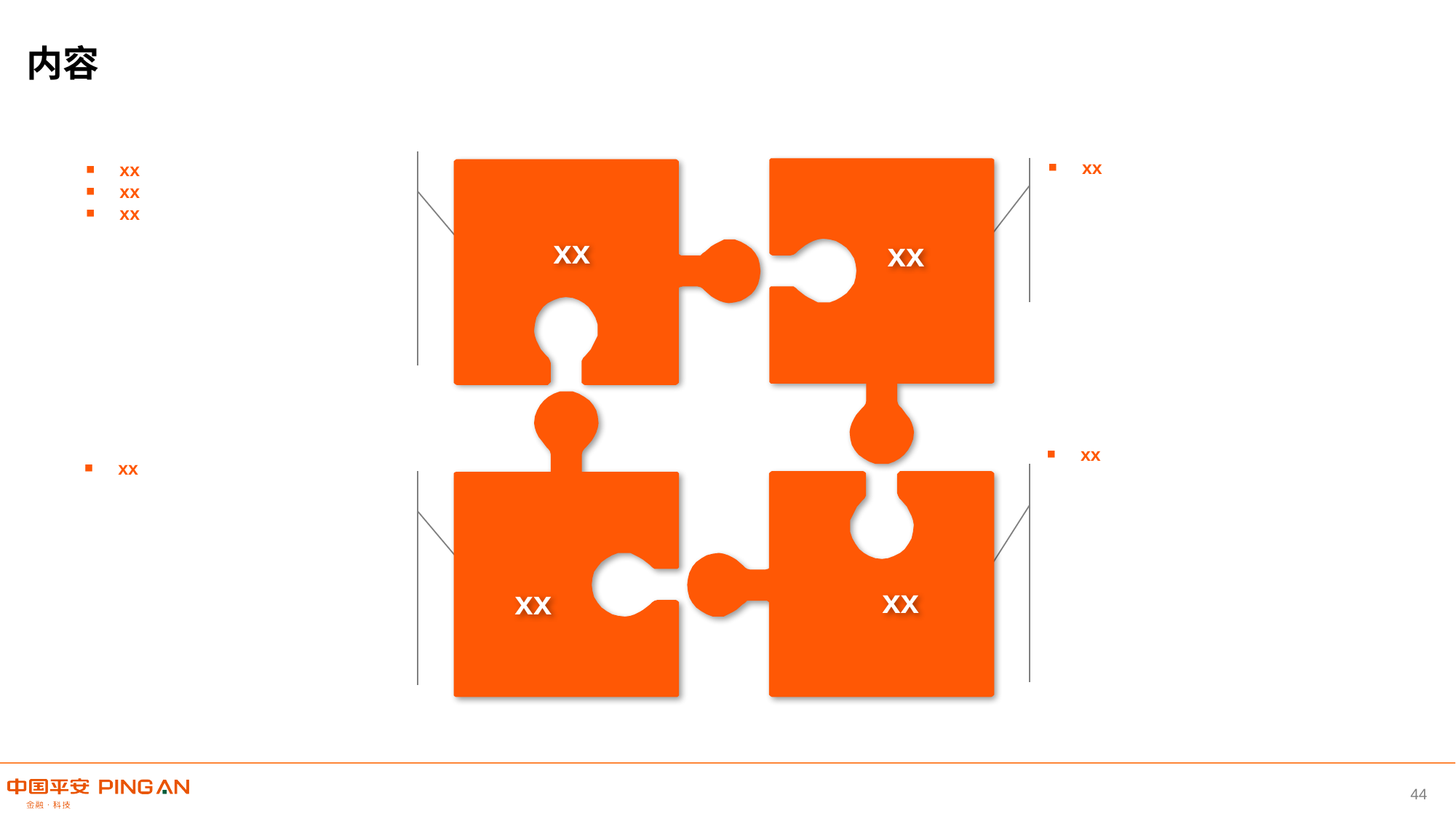

内容
xx

xx
xx
xx

xx
xx

xx
xx

xx
xx